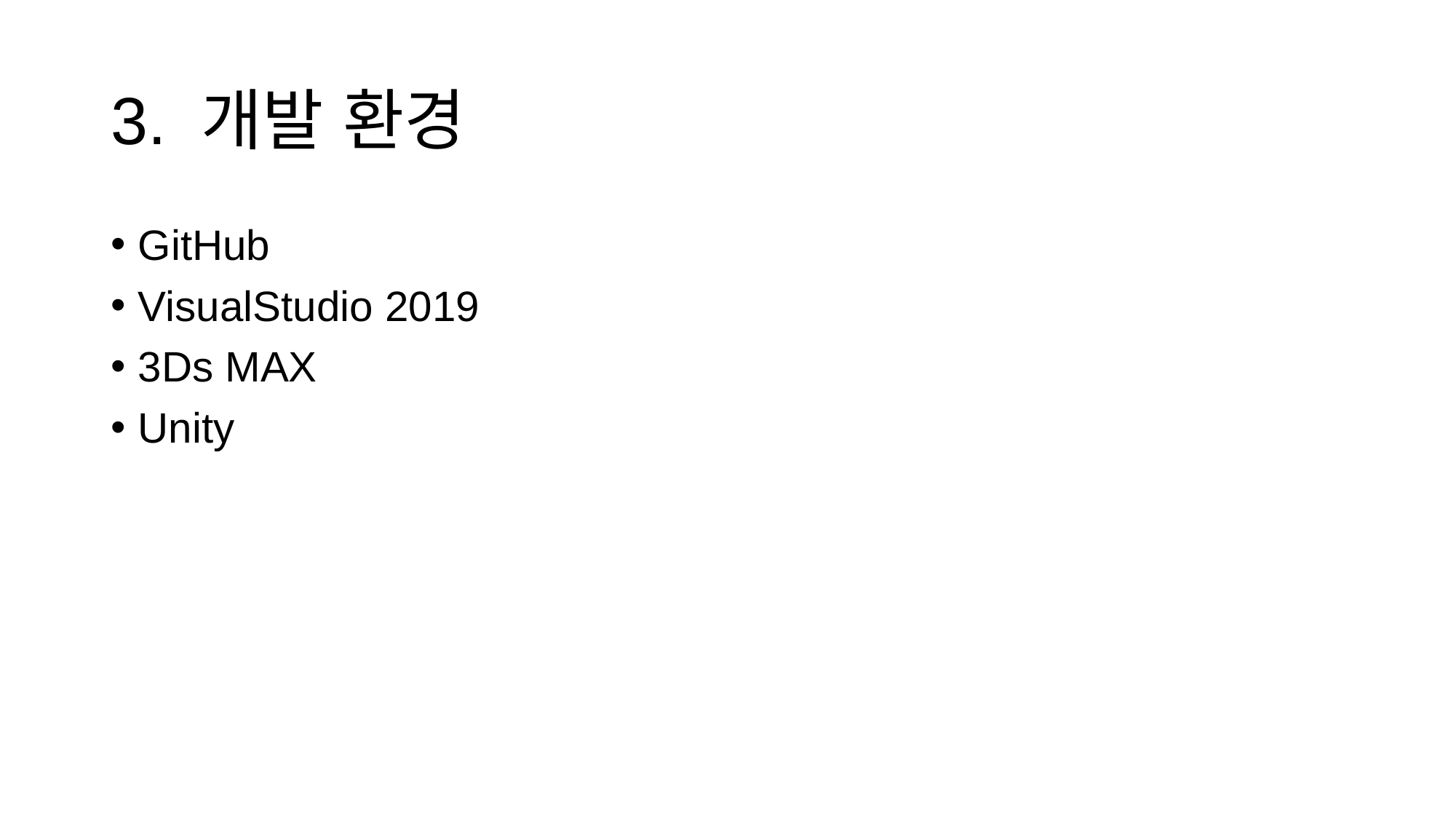

# 3. 개발 환경
GitHub
VisualStudio 2019
3Ds MAX
Unity